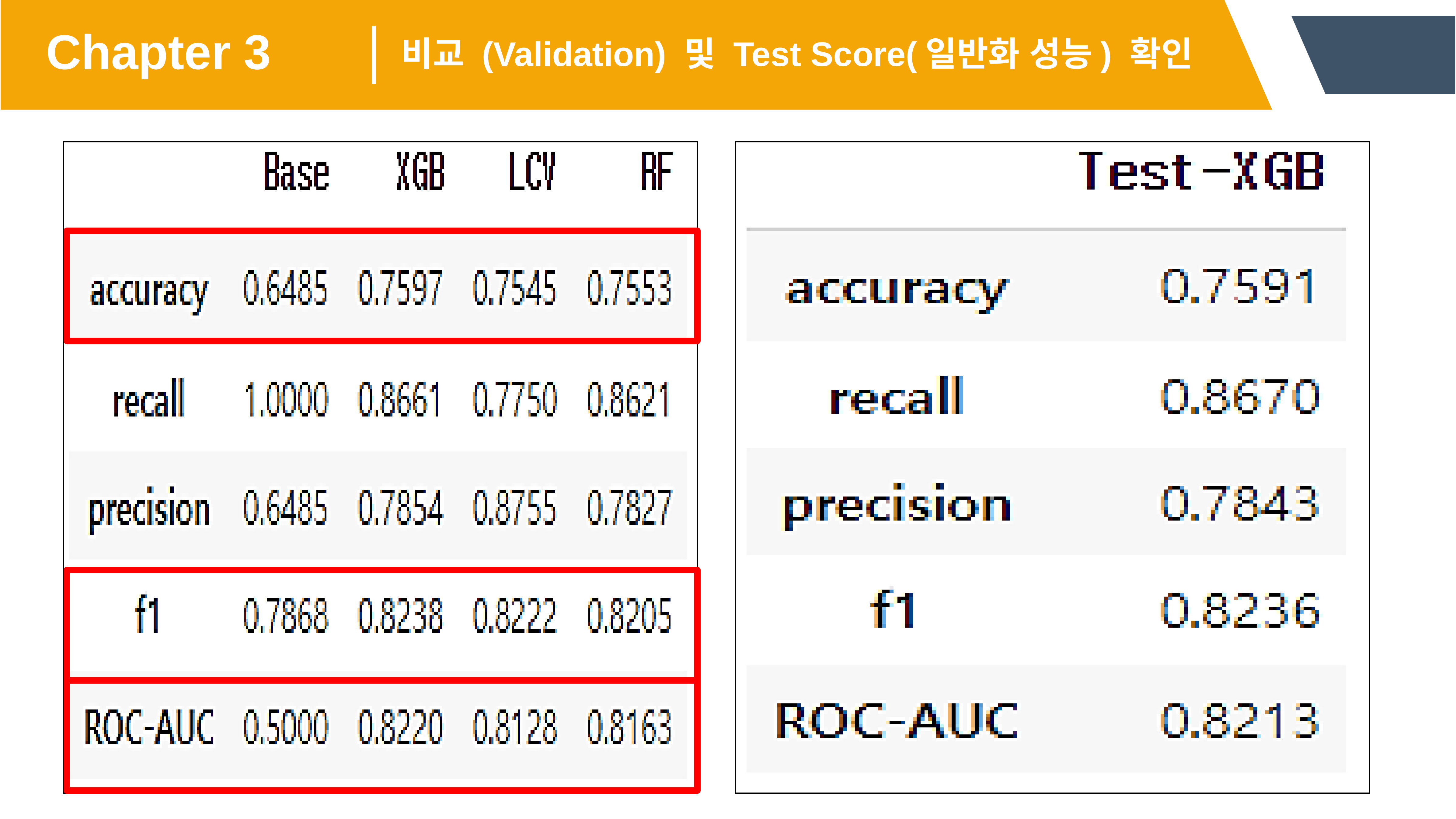

Chapter 3

비교 (Validation) 및 Test Score(일반화 성능) 확인

SATETY !